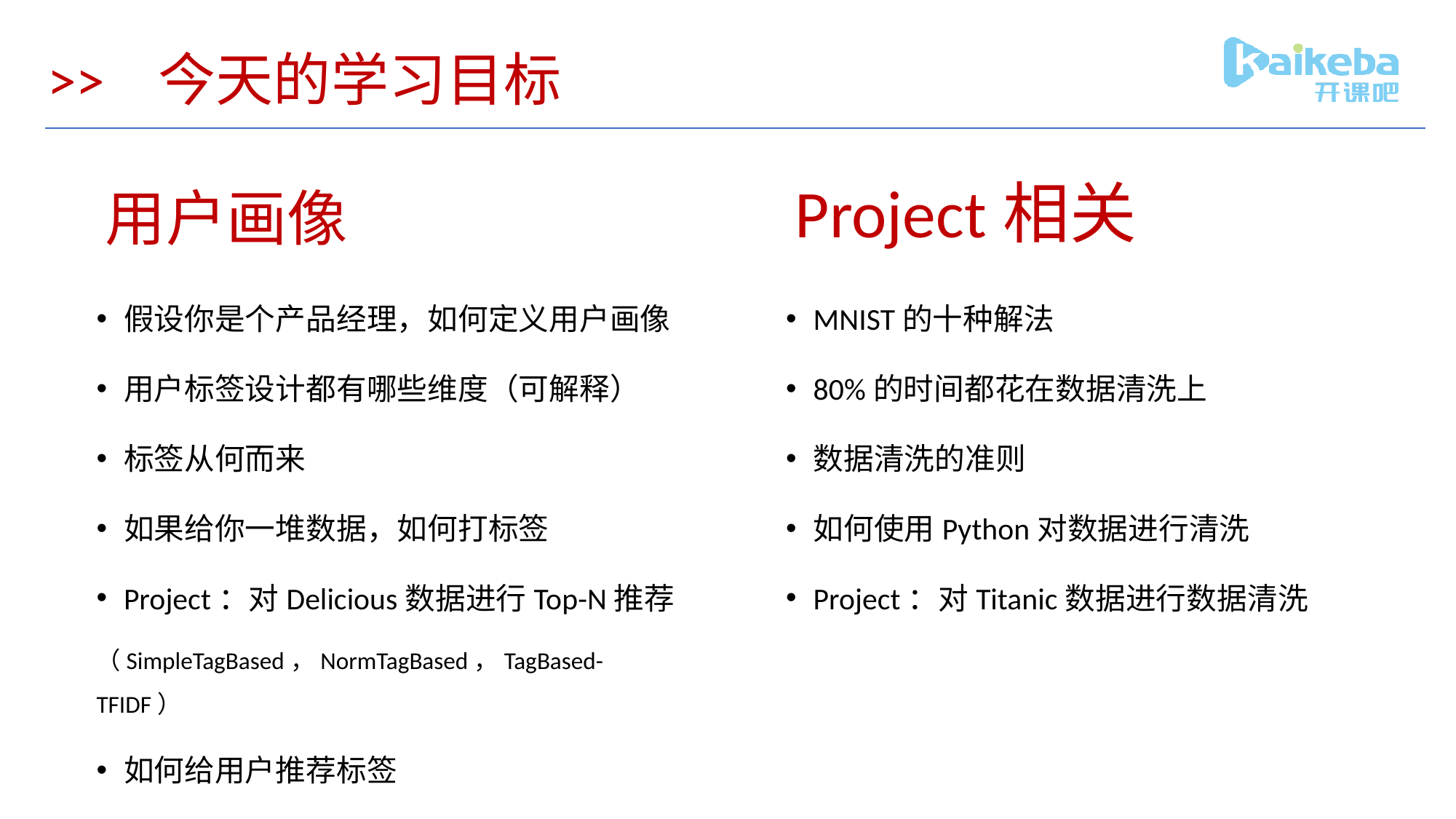

# >>   今天的学习目标
用户画像
Project相关
假设你是个产品经理，如何定义用户画像
用户标签设计都有哪些维度（可解释）
标签从何而来
如果给你一堆数据，如何打标签
Project：对Delicious数据进行Top-N推荐
（SimpleTagBased，NormTagBased，TagBased-TFIDF）
如何给用户推荐标签
MNIST的十种解法
80%的时间都花在数据清洗上
数据清洗的准则
如何使用Python对数据进行清洗
Project：对Titanic数据进行数据清洗